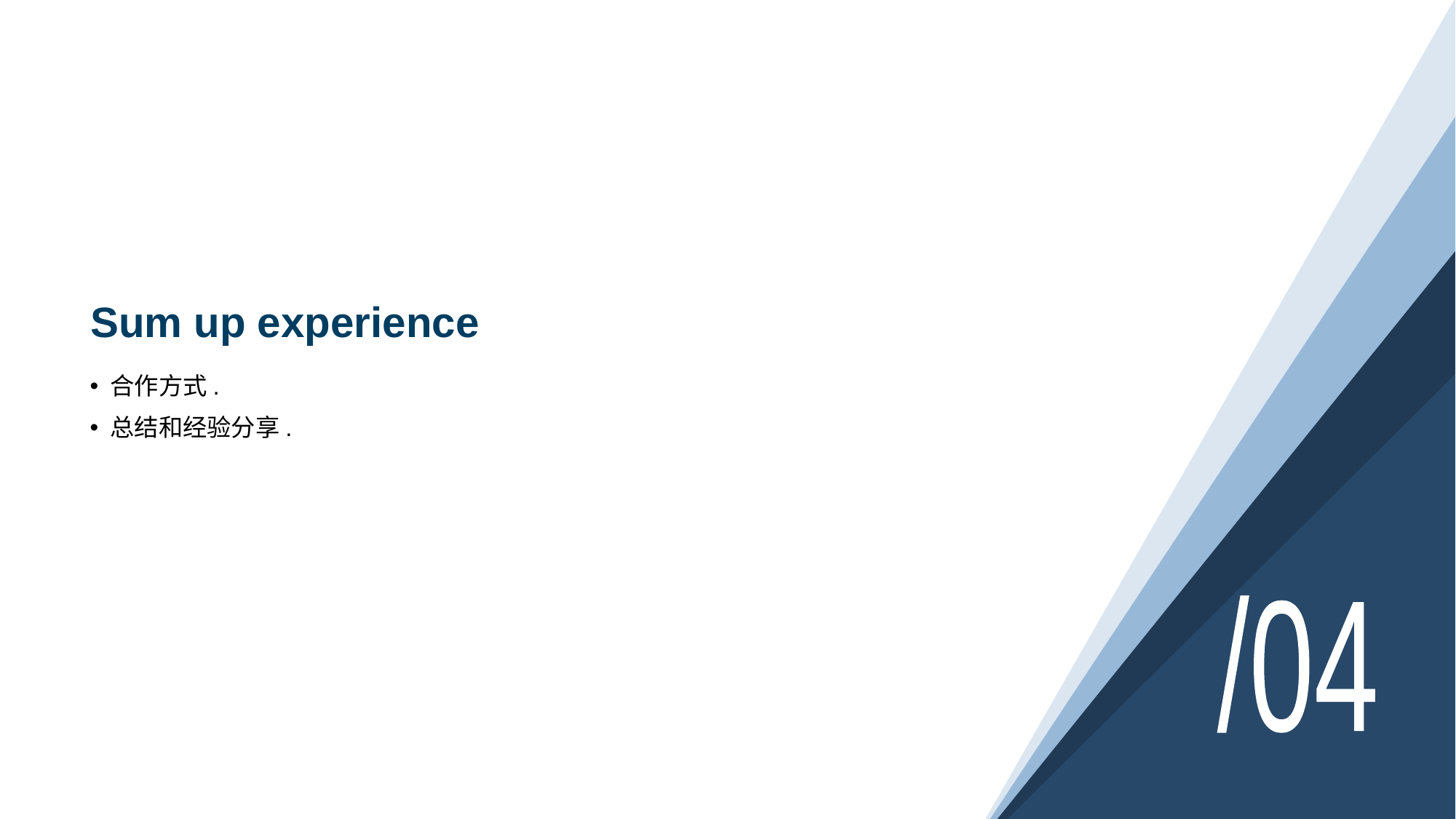

# Sum up experience
合作方式.
总结和经验分享.
/04